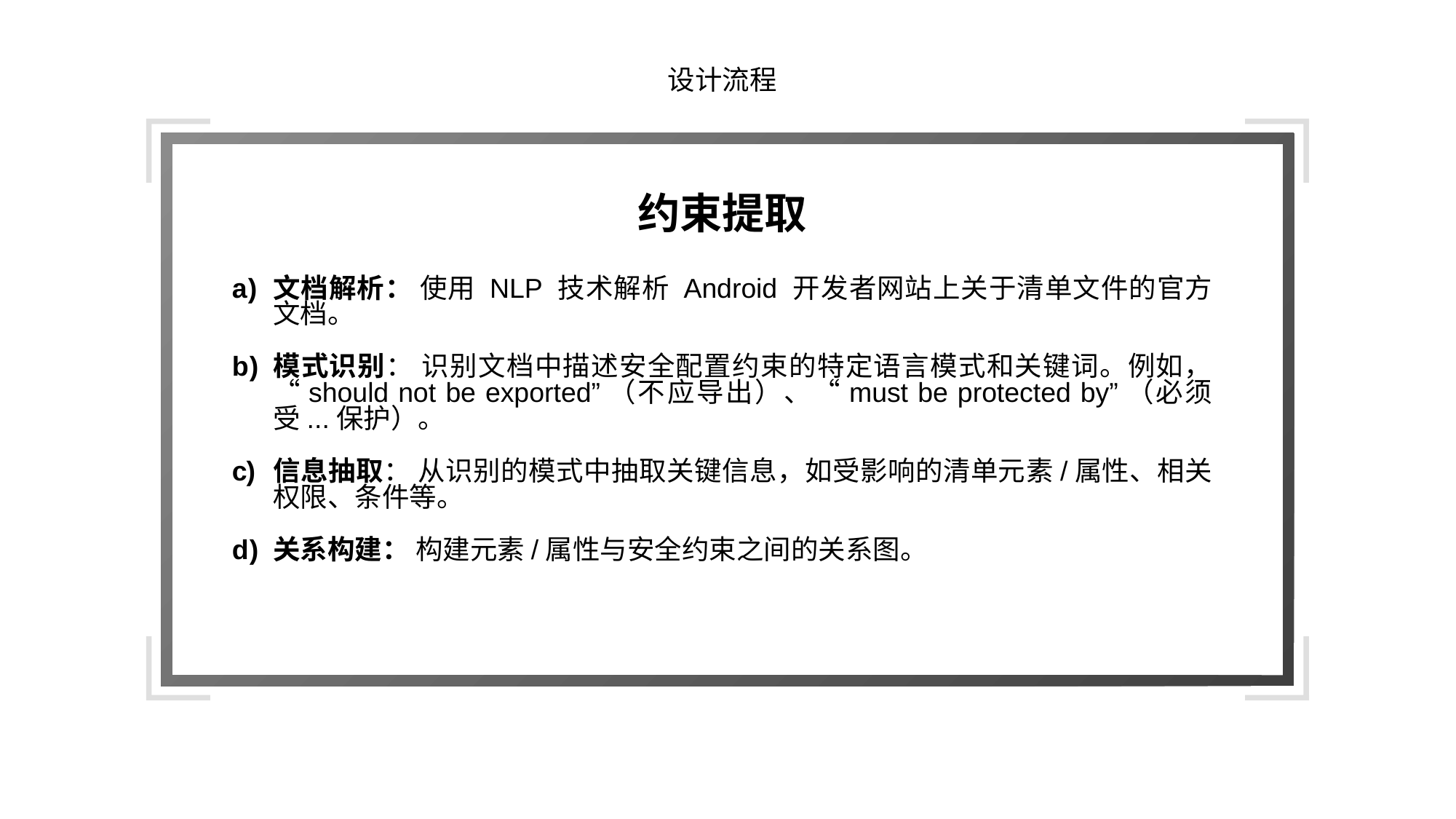

设计流程

约束提取
文档解析： 使用 NLP 技术解析 Android 开发者网站上关于清单文件的官方文档。

模式识别： 识别文档中描述安全配置约束的特定语言模式和关键词。例如，“should not be exported”（不应导出）、“must be protected by”（必须受...保护）。

信息抽取： 从识别的模式中抽取关键信息，如受影响的清单元素/属性、相关权限、条件等。

关系构建： 构建元素/属性与安全约束之间的关系图。